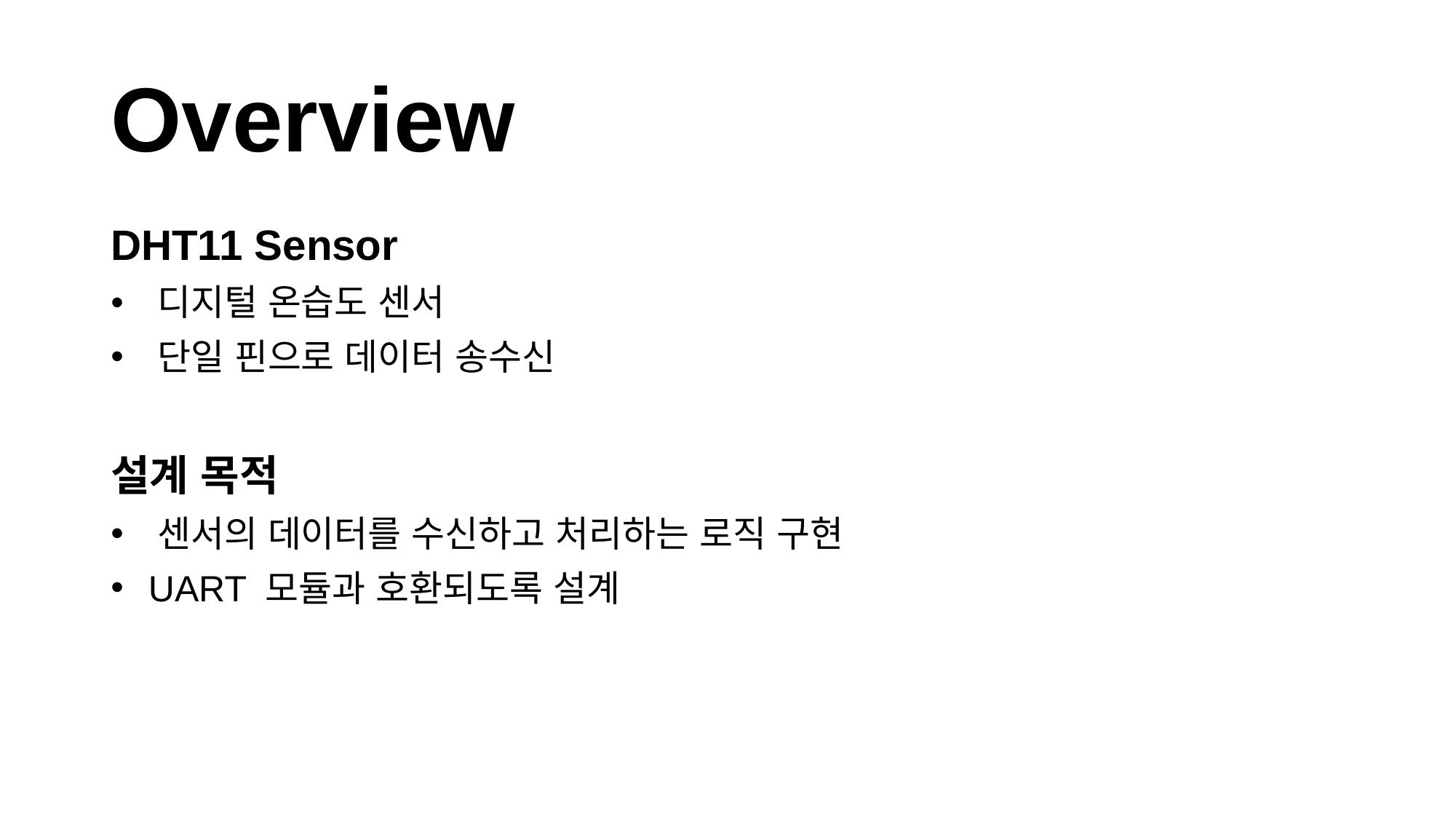

# Overview
DHT11 Sensor
 디지털 온습도 센서
 단일 핀으로 데이터 송수신

설계 목적
 센서의 데이터를 수신하고 처리하는 로직 구현
 UART 모듈과 호환되도록 설계